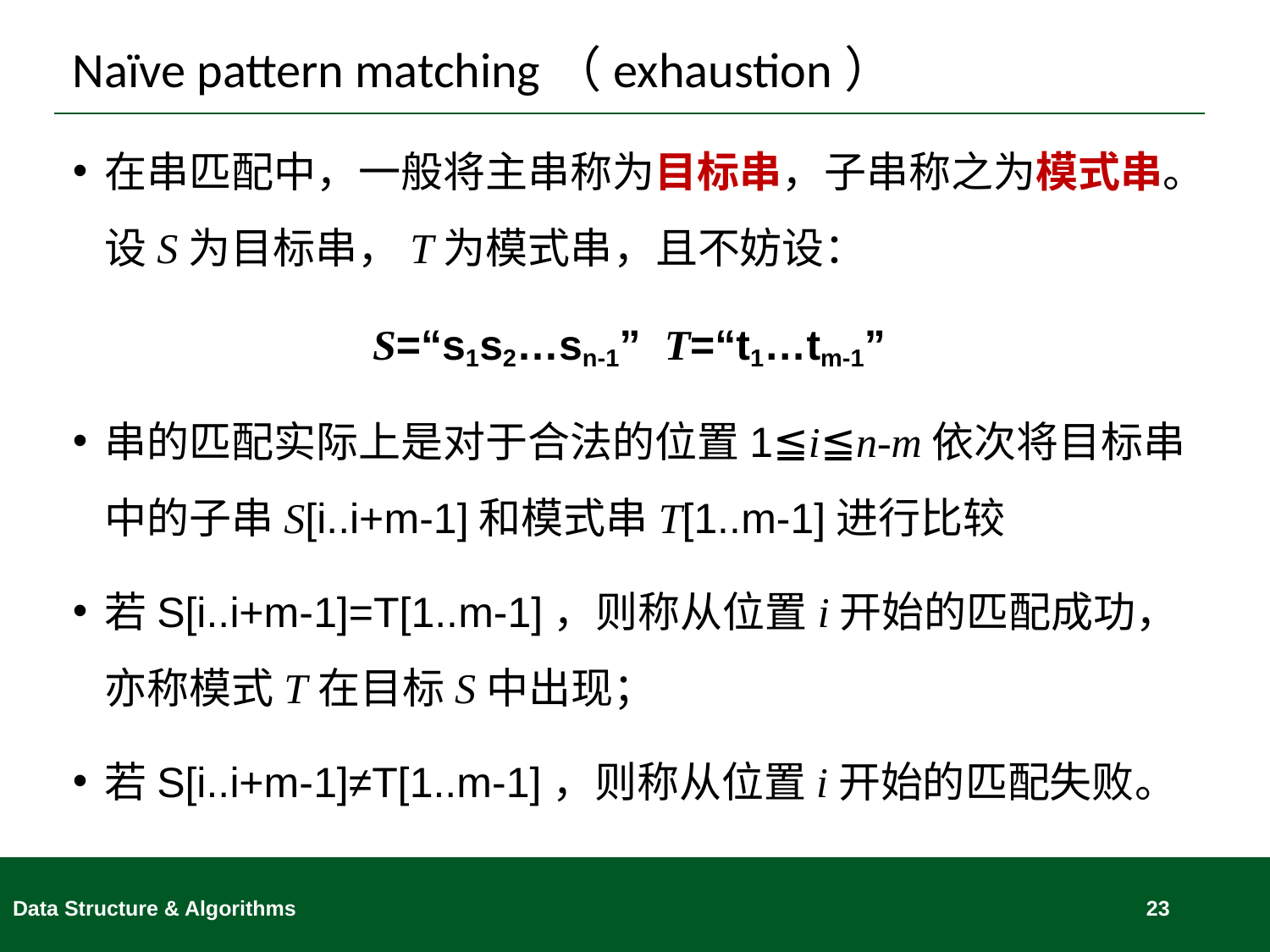

# Naïve pattern matching（exhaustion）
在串匹配中，一般将主串称为目标串，子串称之为模式串。设S为目标串，T为模式串，且不妨设：
S=“s1s2…sn-1”  T=“t1…tm-1”
串的匹配实际上是对于合法的位置1≦i≦n-m依次将目标串中的子串S[i..i+m-1]和模式串T[1..m-1]进行比较
若S[i..i+m-1]=T[1..m-1]，则称从位置i开始的匹配成功，亦称模式T在目标S中出现；
若S[i..i+m-1]≠T[1..m-1]，则称从位置i开始的匹配失败。
Data Structure & Algorithms
23